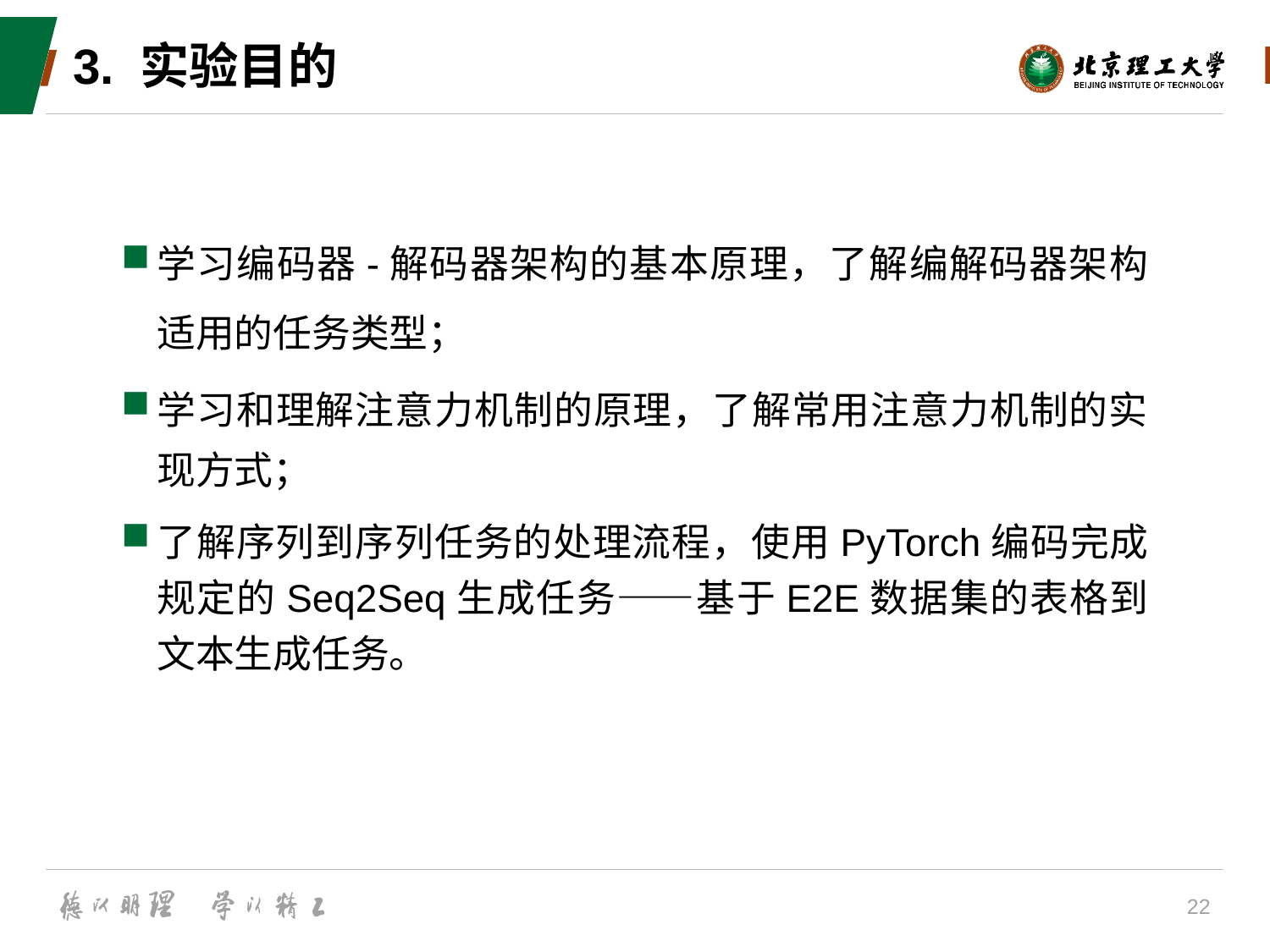

# 3. 实验目的
学习编码器-解码器架构的基本原理，了解编解码器架构适用的任务类型；
学习和理解注意力机制的原理，了解常用注意力机制的实现方式；
了解序列到序列任务的处理流程，使用PyTorch编码完成规定的Seq2Seq生成任务——基于E2E数据集的表格到文本生成任务。